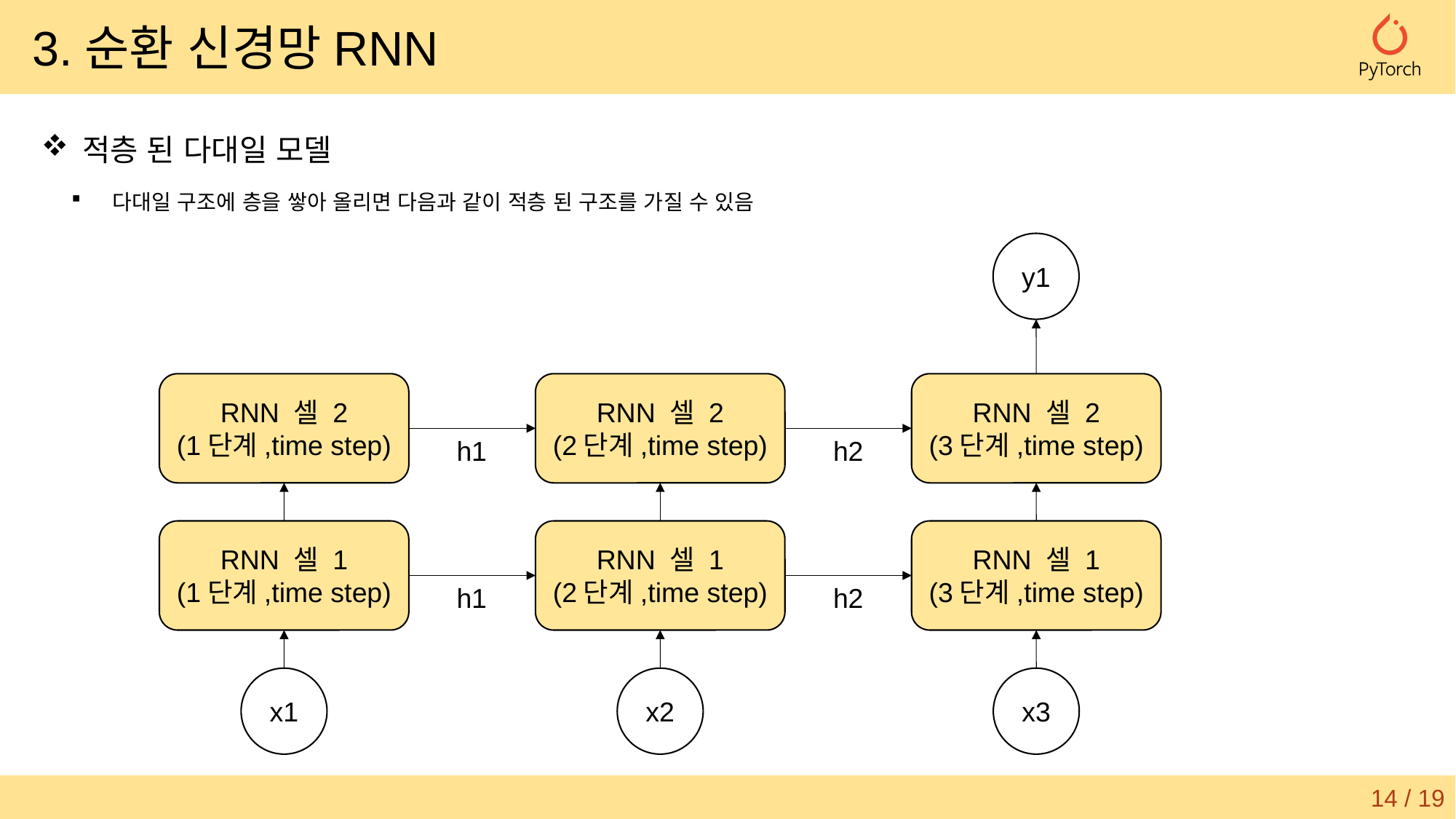

3.순환 신경망RNN
적층 된 다대일 모델
다대일 구조에 층을 쌓아 올리면 다음과 같이 적층 된 구조를 가질 수 있음
y1
RNN 셀 2
(1단계,time step)
RNN 셀 2
(2단계,time step)
RNN 셀 2
(3단계,time step)
h1
h2
RNN 셀 1
(1단계,time step)
RNN 셀 1
(2단계,time step)
RNN 셀 1
(3단계,time step)
h1
h2
x1
x2
x3
14 / 19